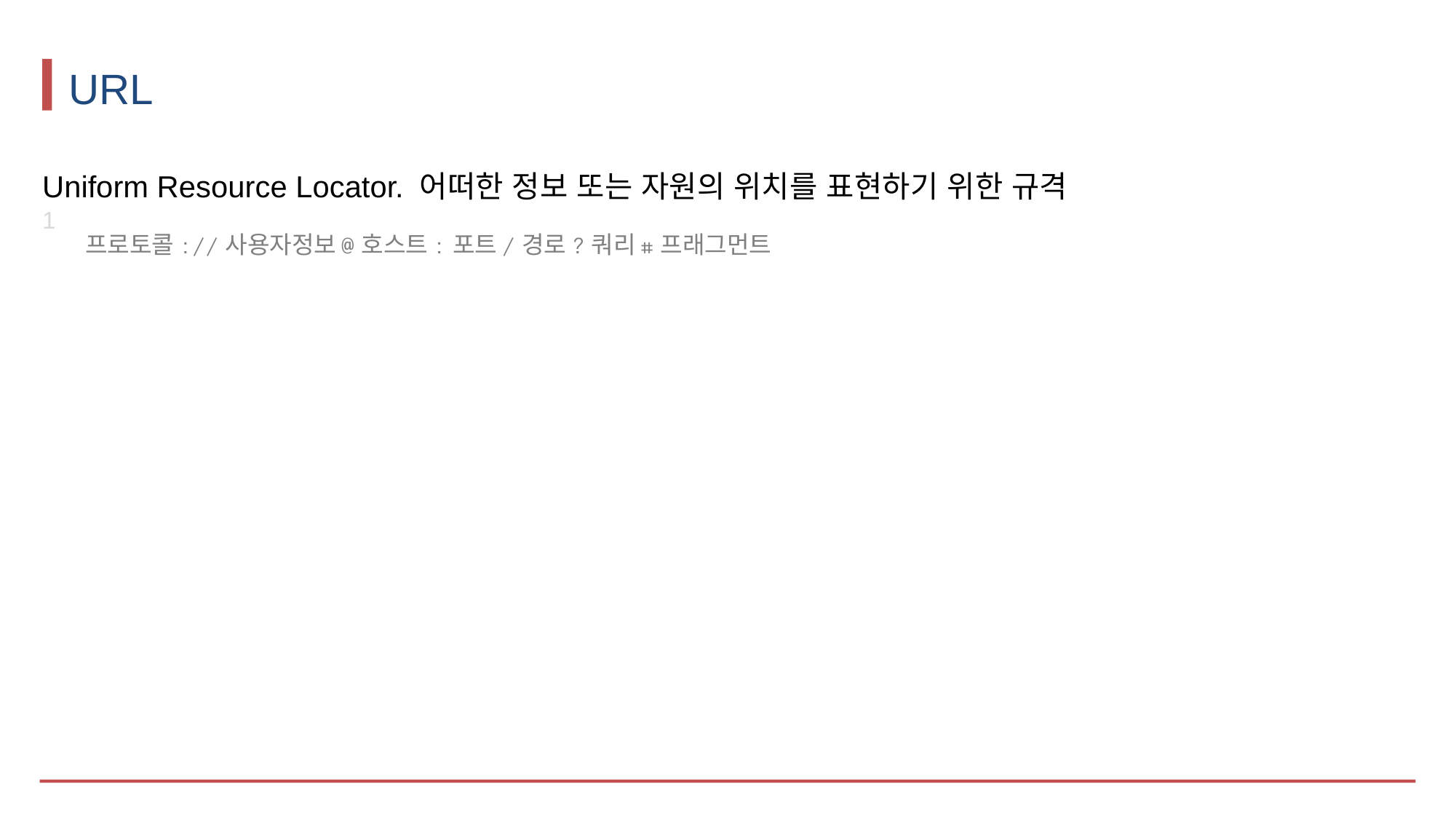

# URL
Uniform Resource Locator. 어떠한 정보 또는 자원의 위치를 표현하기 위한 규격
프로토콜://사용자정보@호스트:포트/경로?쿼리#프래그먼트